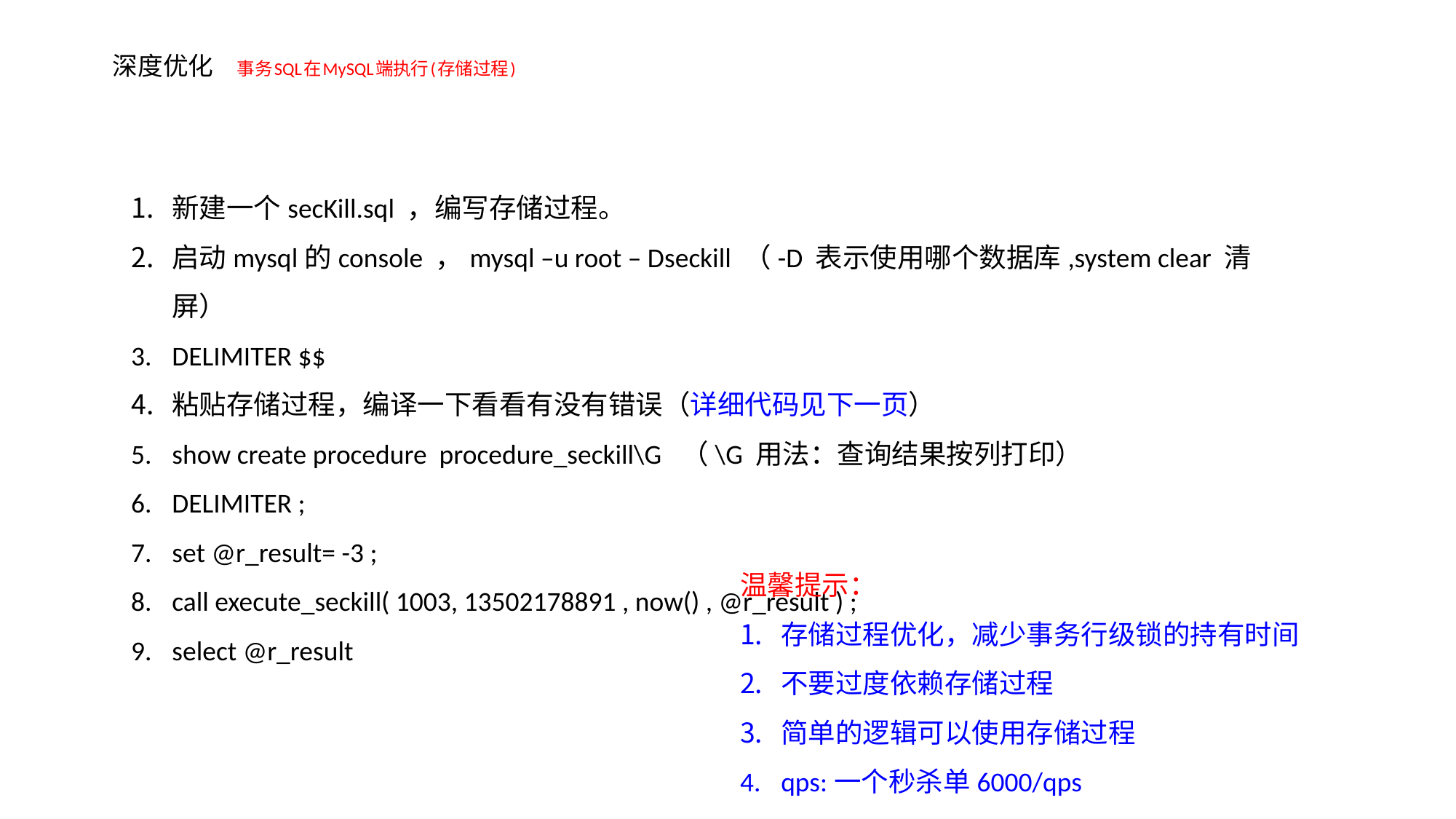

# 深度优化	事务SQL在MySQL端执行(存储过程)
新建一个secKill.sql ，编写存储过程。
启动mysql的console ，mysql –u root – Dseckill （-D 表示使用哪个数据库,system clear 清屏）
DELIMITER $$
粘贴存储过程，编译一下看看有没有错误（详细代码见下一页）
show create procedure  procedure_seckill\G  （\G 用法：查询结果按列打印）
DELIMITER ;
set @r_result= -3 ;
call execute_seckill( 1003, 13502178891 , now() , @r_result ) ;
select @r_result
温馨提示：
存储过程优化，减少事务行级锁的持有时间
不要过度依赖存储过程
简单的逻辑可以使用存储过程
qps:一个秒杀单6000/qps